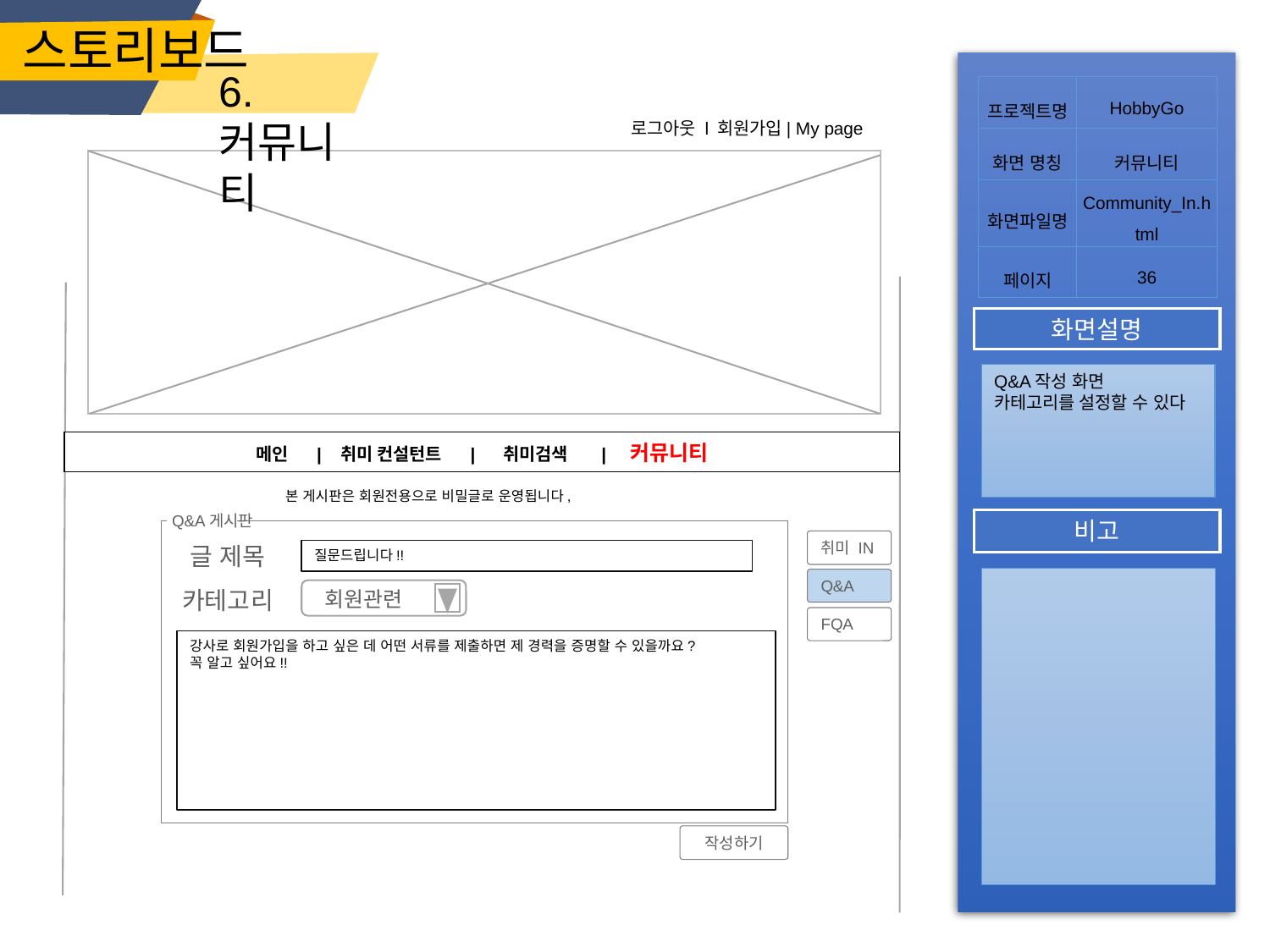

스토리보드

6.커뮤니티
| 프로젝트명 | HobbyGo |
| --- | --- |
| 화면 명칭 | 커뮤니티 |
| 화면파일명 | Community\_In.html |
| 페이지 | 36 |
로그아웃 l 회원가입| My page

화면설명
Q&A작성 화면
카테고리를 설정할 수 있다
메인     |   취미 컨설턴트     |     취미검색      |    커뮤니티
본 게시판은 회원전용으로 비밀글로 운영됩니다,
Q&A게시판

비고
취미 IN
글 제목
질문드립니다!!

Q&A

카테고리

회원관련
FQA
강사로 회원가입을 하고 싶은 데 어떤 서류를 제출하면 제 경력을 증명할 수 있을까요?
꼭 알고 싶어요!!

작성하기